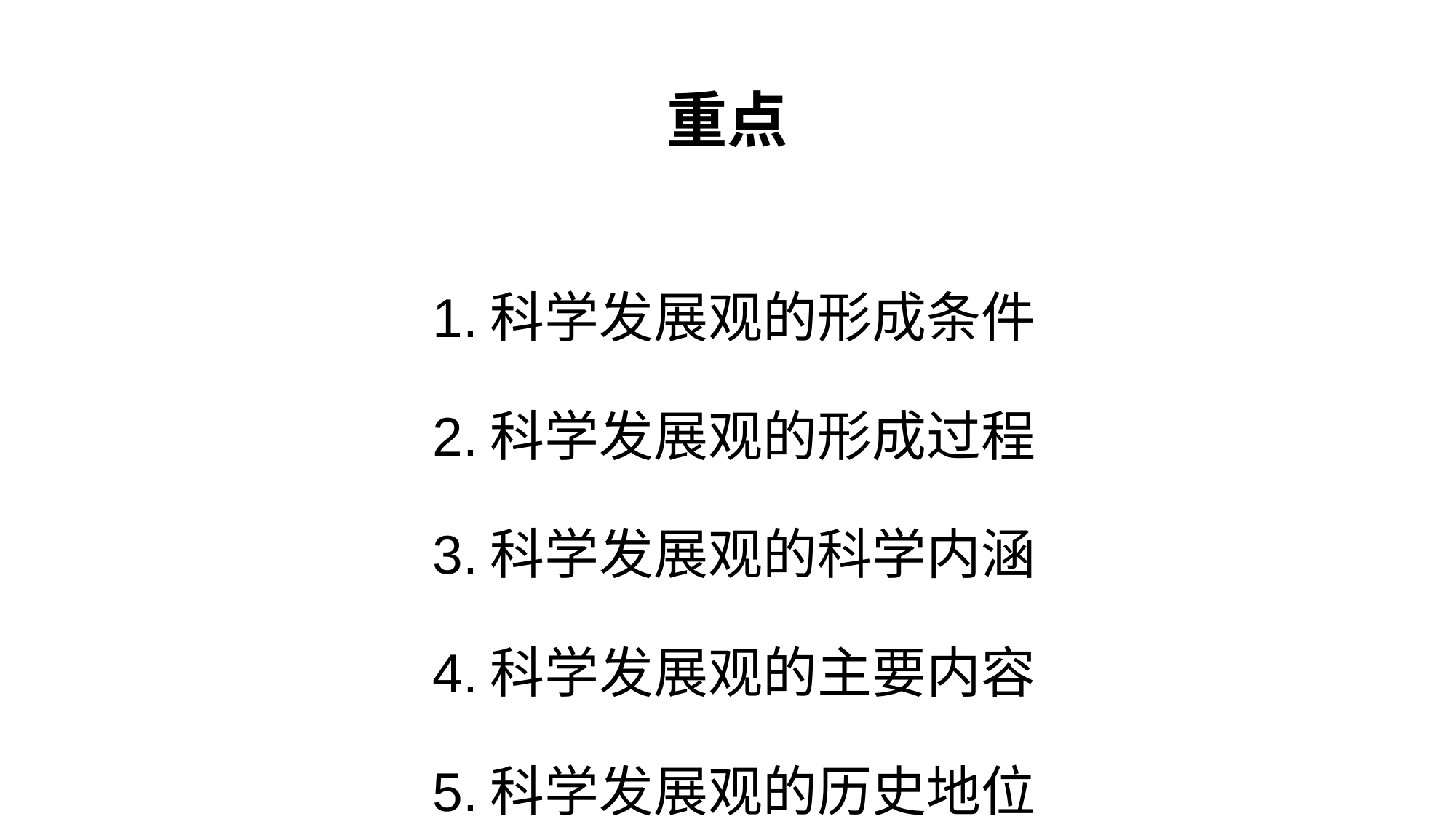

# 重点
| 1.科学发展观的形成条件 2.科学发展观的形成过程 3.科学发展观的科学内涵 4.科学发展观的主要内容 5.科学发展观的历史地位 |
| --- |